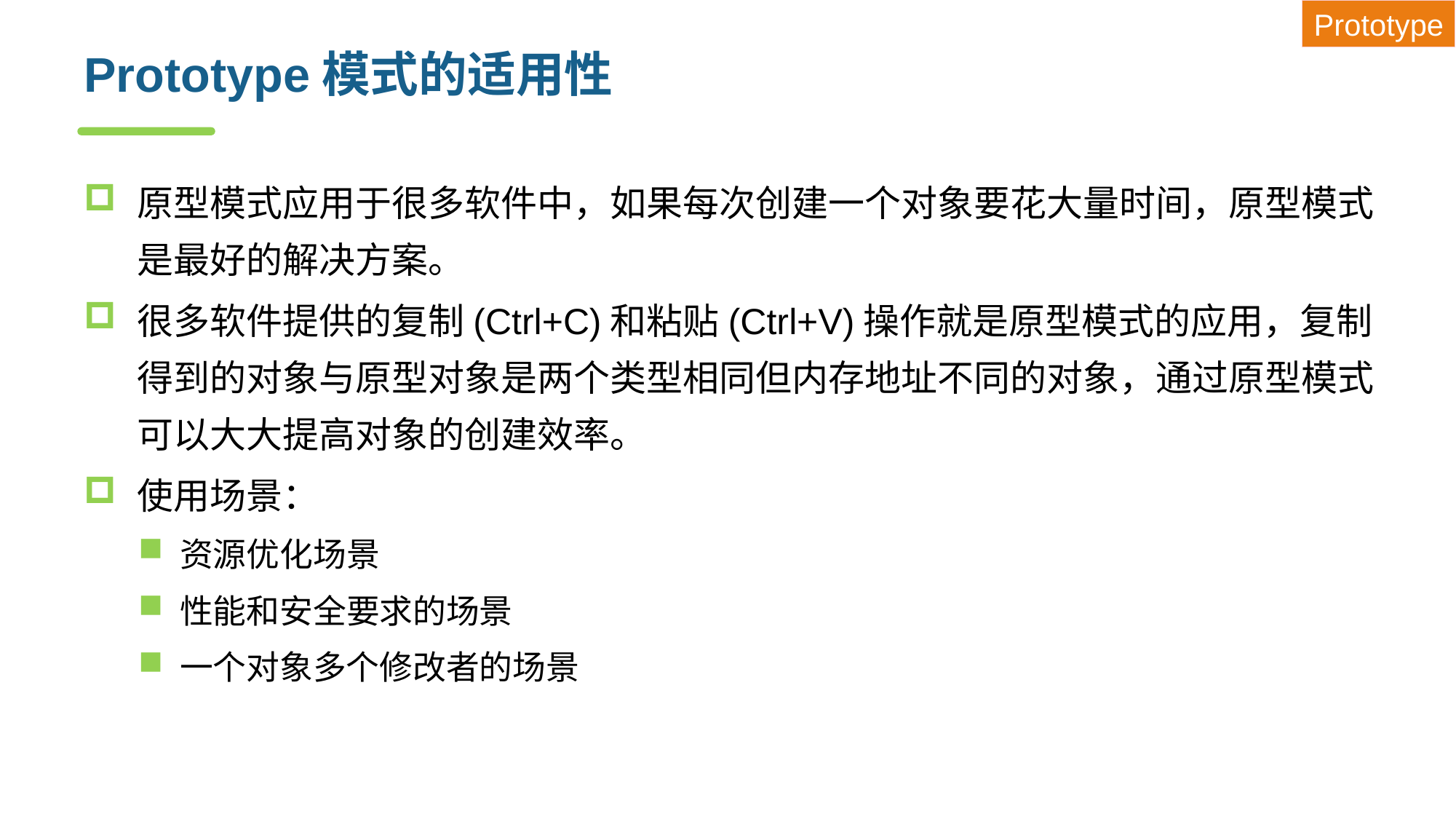

Prototype
# Prototype模式的适用性
原型模式应用于很多软件中，如果每次创建一个对象要花大量时间，原型模式是最好的解决方案。
很多软件提供的复制(Ctrl+C)和粘贴(Ctrl+V)操作就是原型模式的应用，复制得到的对象与原型对象是两个类型相同但内存地址不同的对象，通过原型模式可以大大提高对象的创建效率。
使用场景：
资源优化场景
性能和安全要求的场景
一个对象多个修改者的场景
66